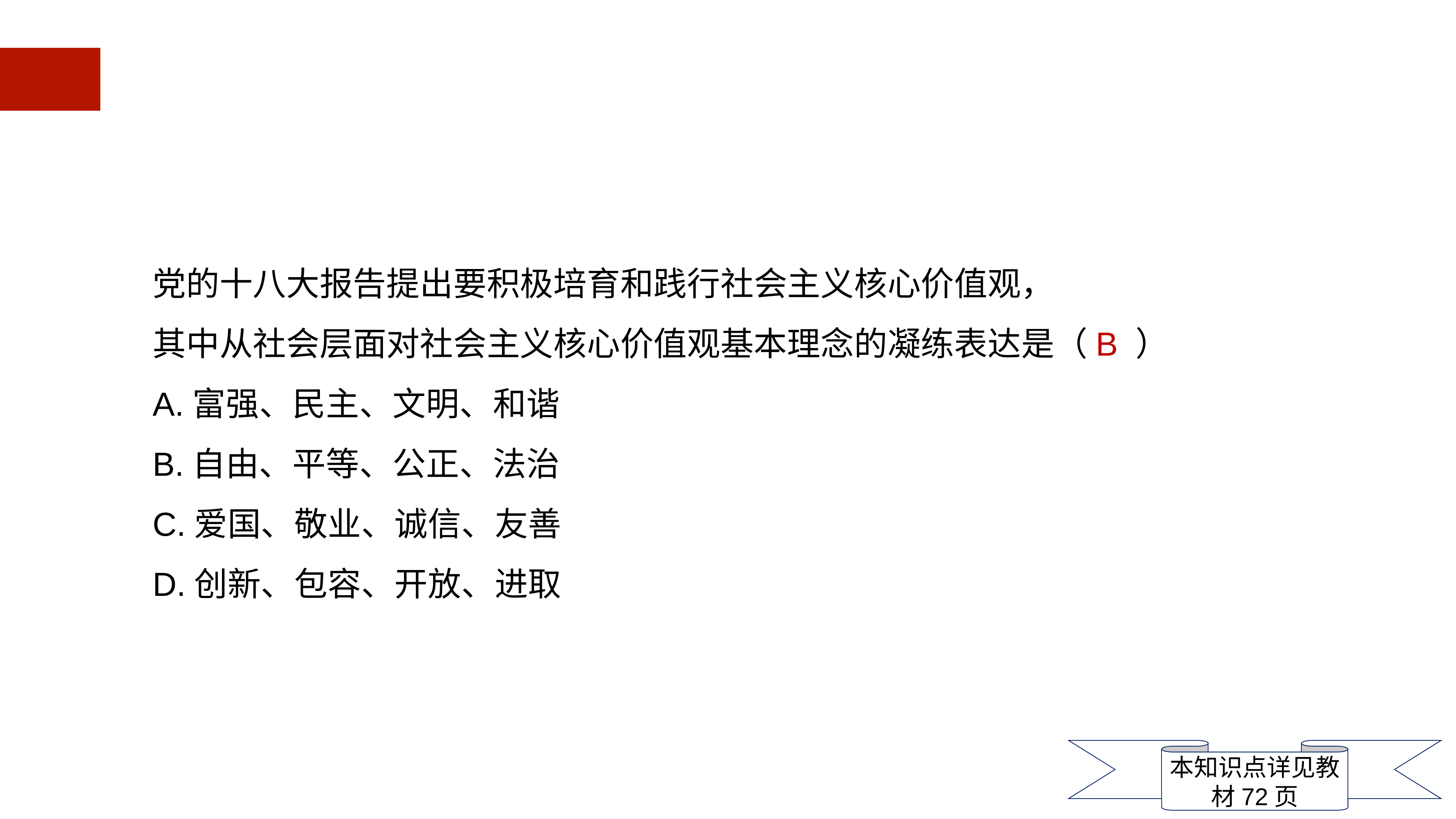

党的十八大报告提出要积极培育和践行社会主义核心价值观，
其中从社会层面对社会主义核心价值观基本理念的凝练表达是（B ）
A.富强、民主、文明、和谐
B.自由、平等、公正、法治
C.爱国、敬业、诚信、友善
D.创新、包容、开放、进取
本知识点详见教材72页